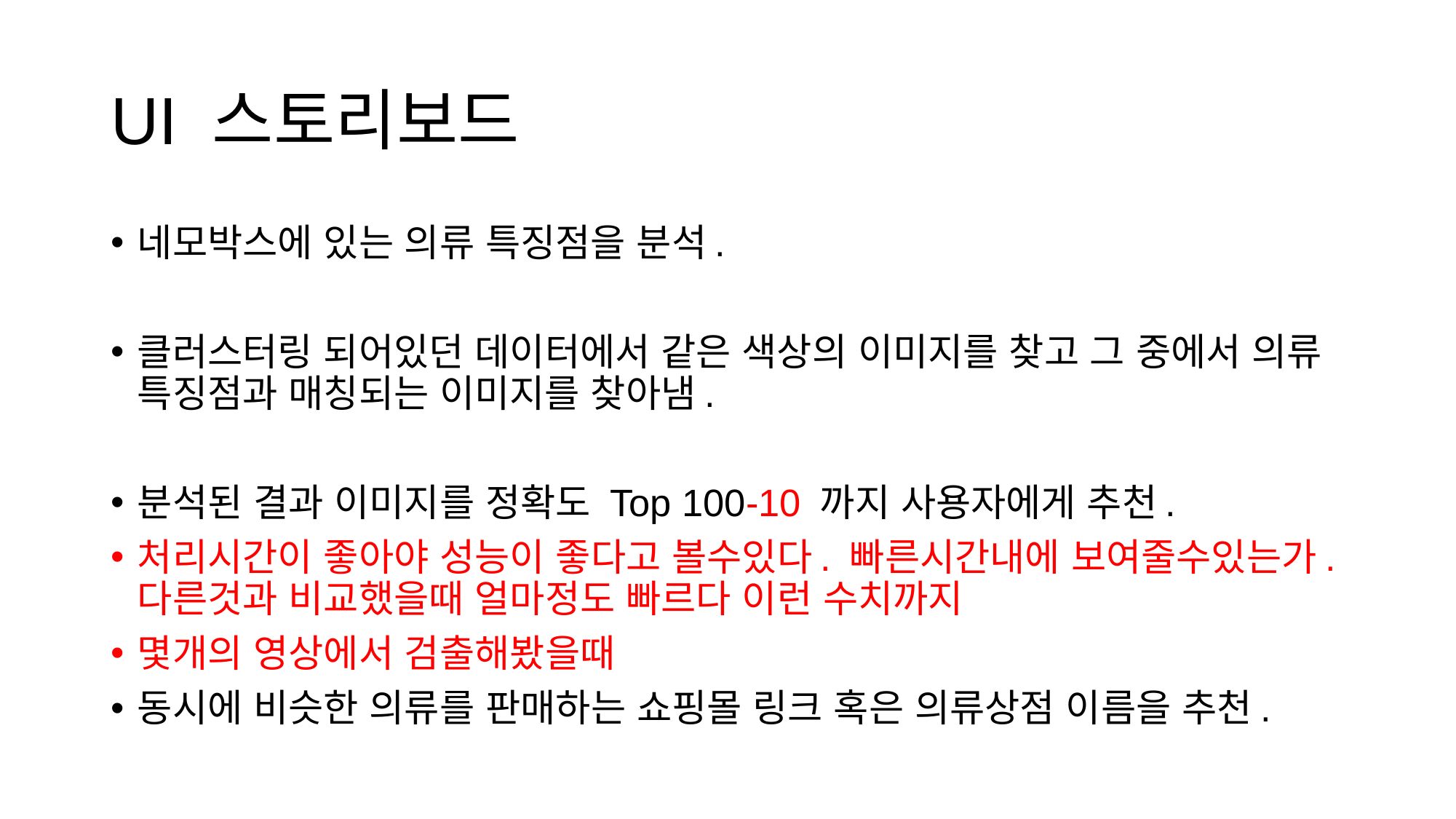

# UI 스토리보드
네모박스에 있는 의류 특징점을 분석.

클러스터링 되어있던 데이터에서 같은 색상의 이미지를 찾고 그 중에서 의류 특징점과 매칭되는 이미지를 찾아냄.

분석된 결과 이미지를 정확도 Top 100-10 까지 사용자에게 추천.
처리시간이 좋아야 성능이 좋다고 볼수있다. 빠른시간내에 보여줄수있는가. 다른것과 비교했을때 얼마정도 빠르다 이런 수치까지
몇개의 영상에서 검출해봤을때
동시에 비슷한 의류를 판매하는 쇼핑몰 링크 혹은 의류상점 이름을 추천.